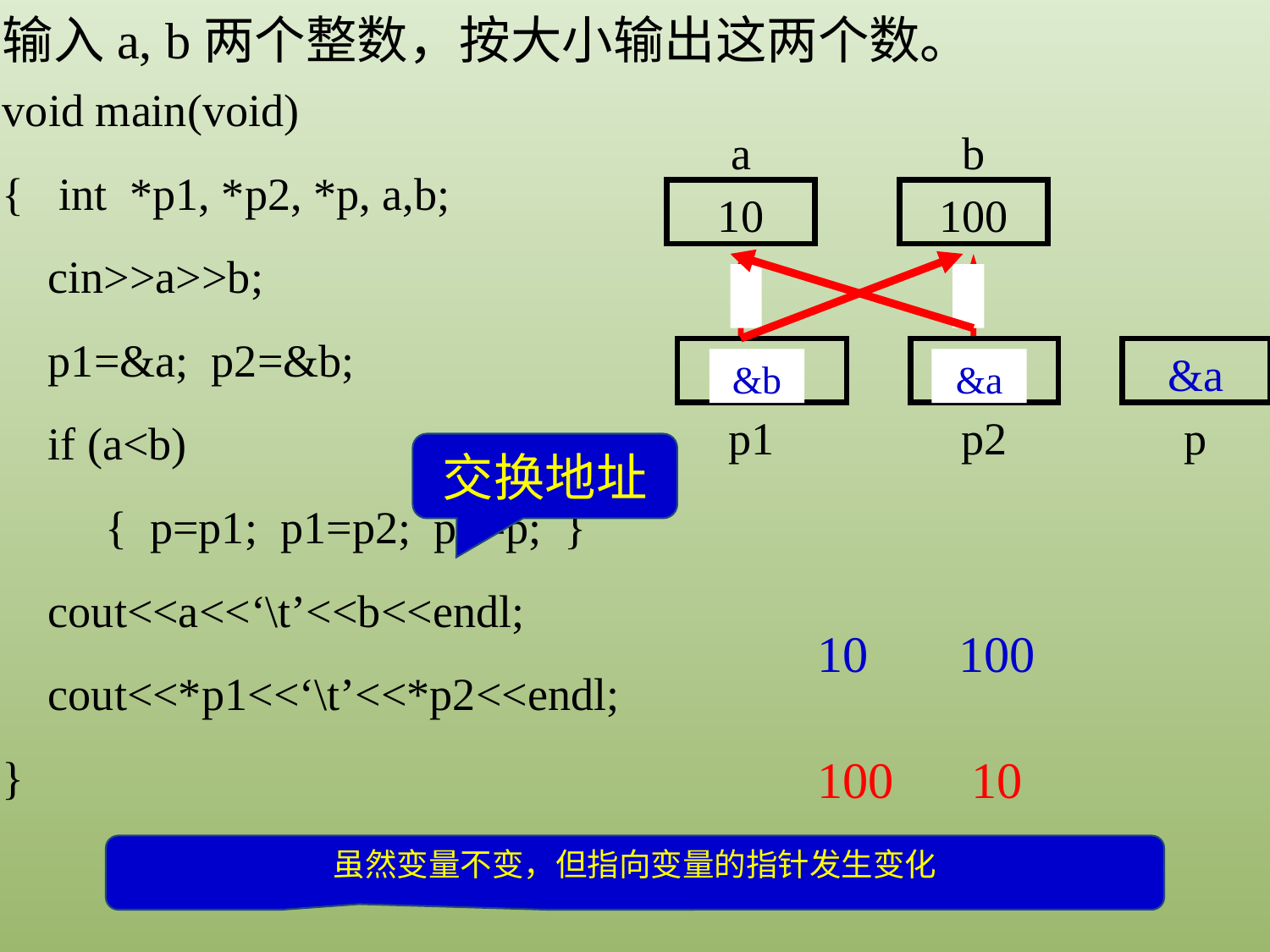

输入a, b两个整数，按大小输出这两个数。
void main(void)
{   int  *p1, *p2, *p, a,b;
    cin>>a>>b;
    p1=&a;  p2=&b;
    if (a<b)
         {  p=p1;  p1=p2;  p2=p;  }
    cout<<a<<‘\t’<<b<<endl;
    cout<<*p1<<‘\t’<<*p2<<endl;
}
a
b

10
100

&a
&b
&a
&b
&a
p1
p2
p
交换地址
10       100
100      10
虽然变量不变，但指向变量的指针发生变化
422